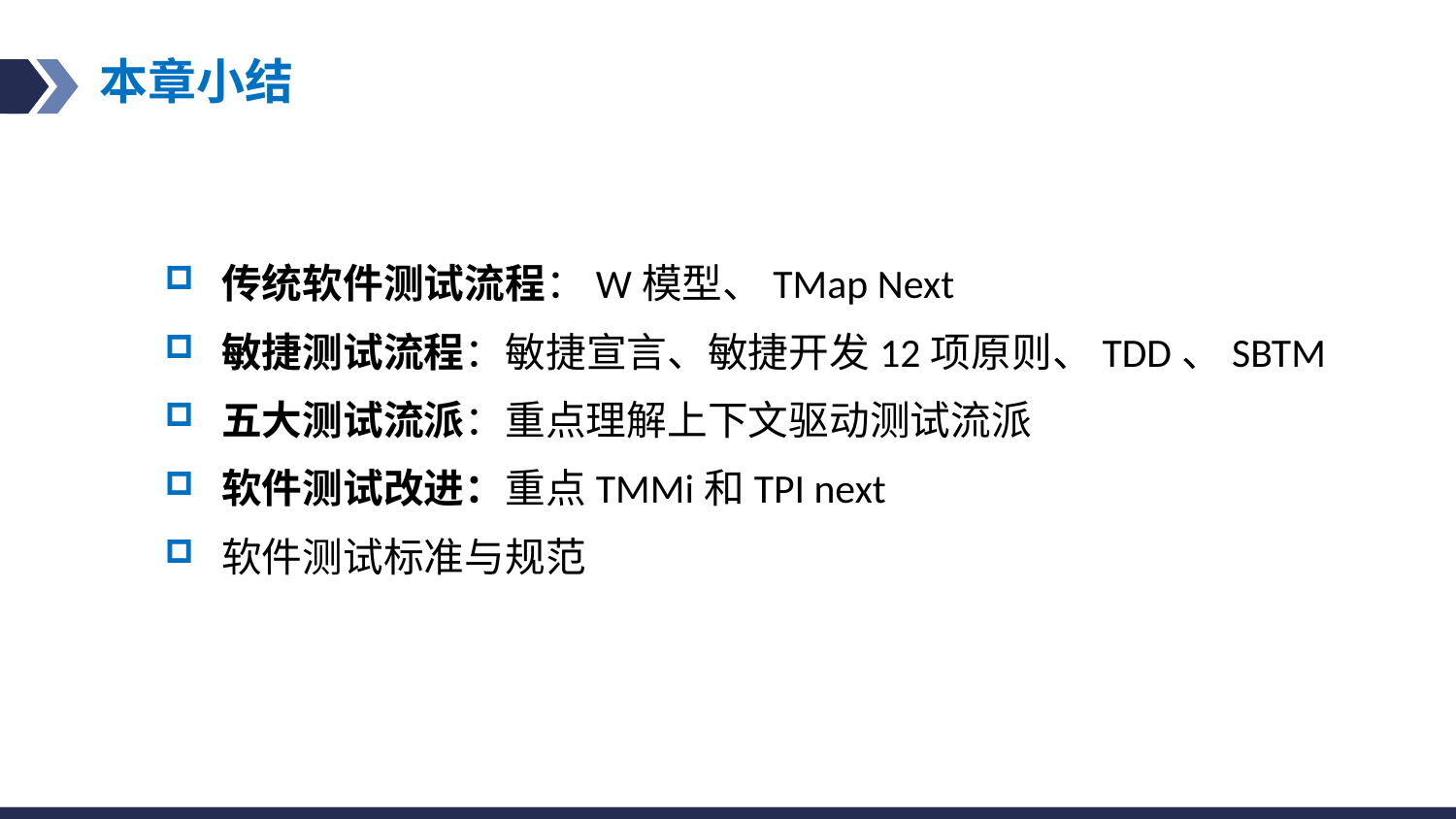

# 本章小结
传统软件测试流程：W模型、TMap Next
敏捷测试流程：敏捷宣言、敏捷开发12项原则、TDD、SBTM
五大测试流派：重点理解上下文驱动测试流派
软件测试改进：重点TMMi和TPI next
软件测试标准与规范